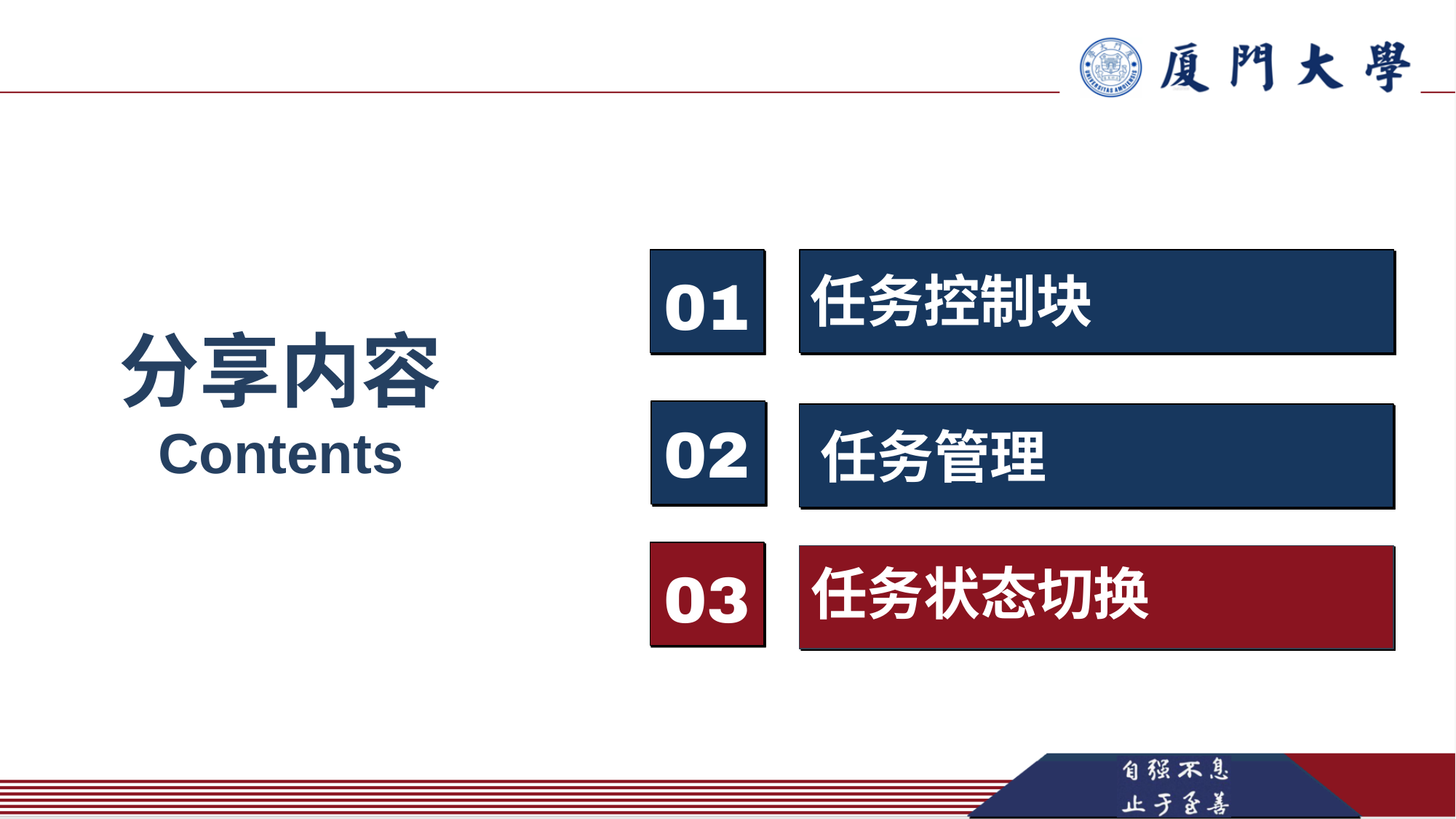

任务控制块
01
分享内容
Contents

02
任务管理

任务状态切换
03